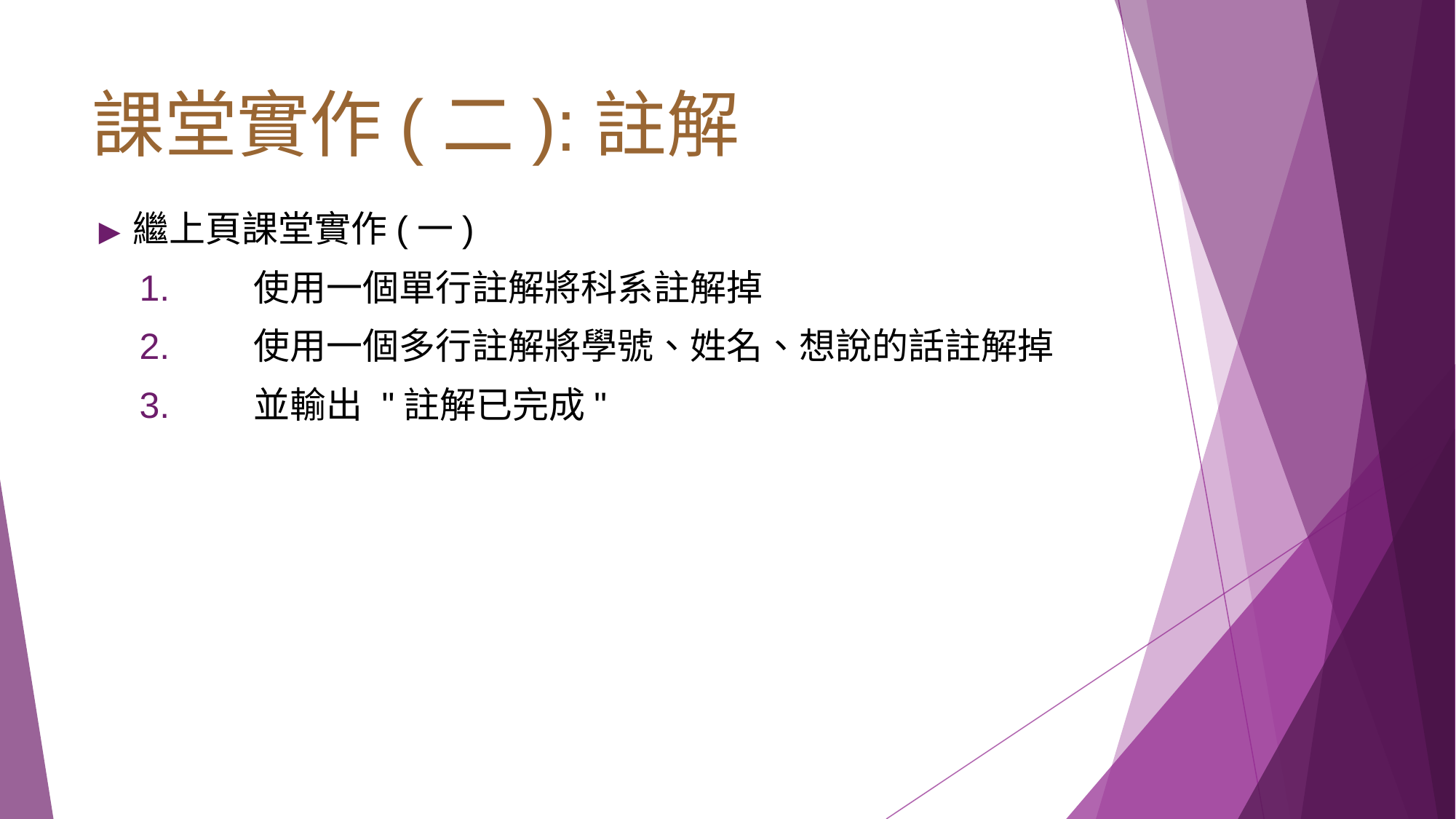

# 課堂實作(二):註解
繼上頁課堂實作(一)
     使用一個單行註解將科系註解掉
     使用一個多行註解將學號、姓名、想說的話註解掉
     並輸出 "註解已完成"